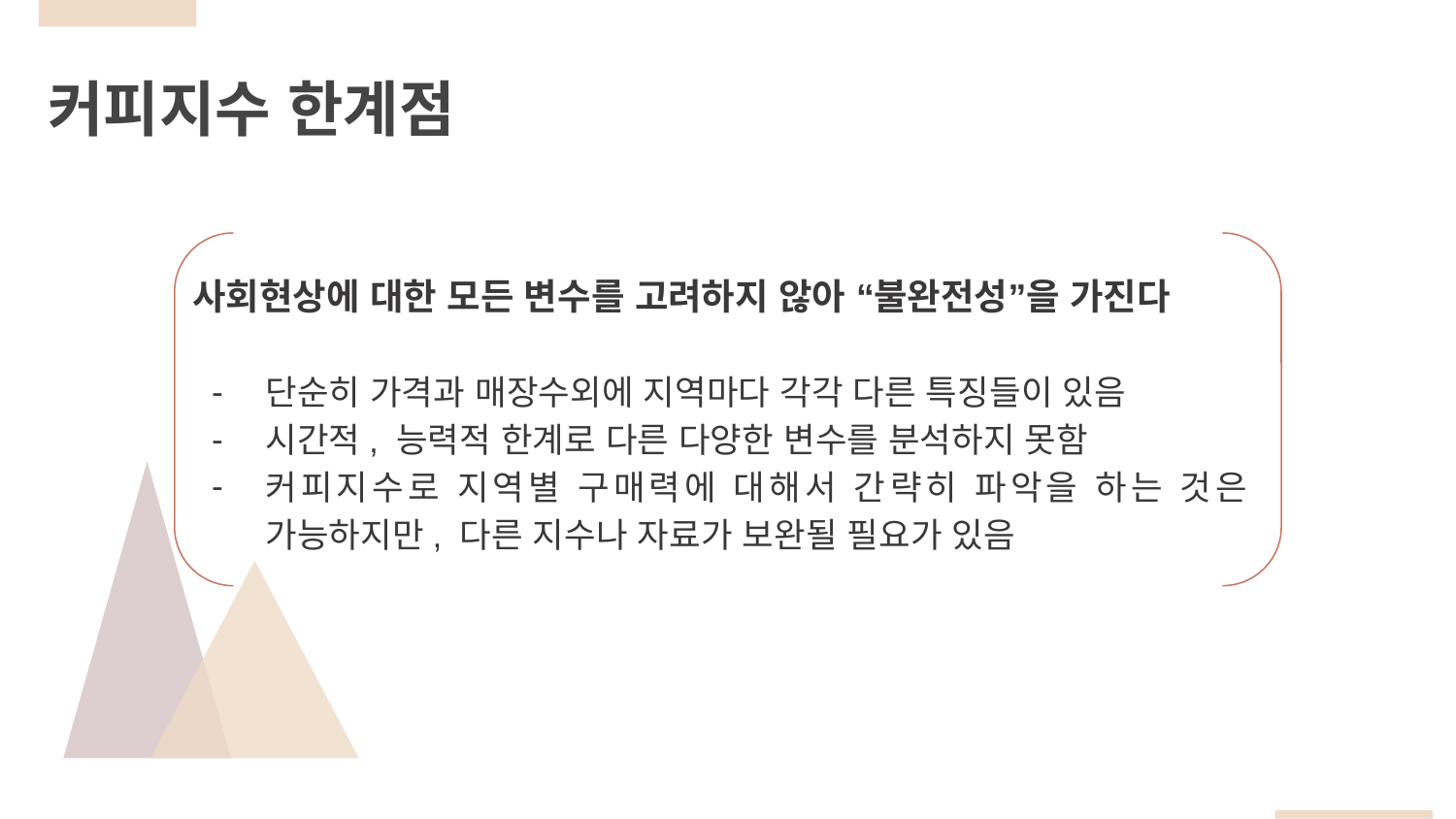

커피지수 한계점

사회현상에 대한 모든 변수를 고려하지 않아 “불완전성”을 가진다

단순히 가격과 매장수외에 지역마다 각각 다른 특징들이 있음
시간적, 능력적 한계로 다른 다양한 변수를 분석하지 못함
커피지수로 지역별 구매력에 대해서 간략히 파악을 하는 것은 가능하지만, 다른 지수나 자료가 보완될 필요가 있음